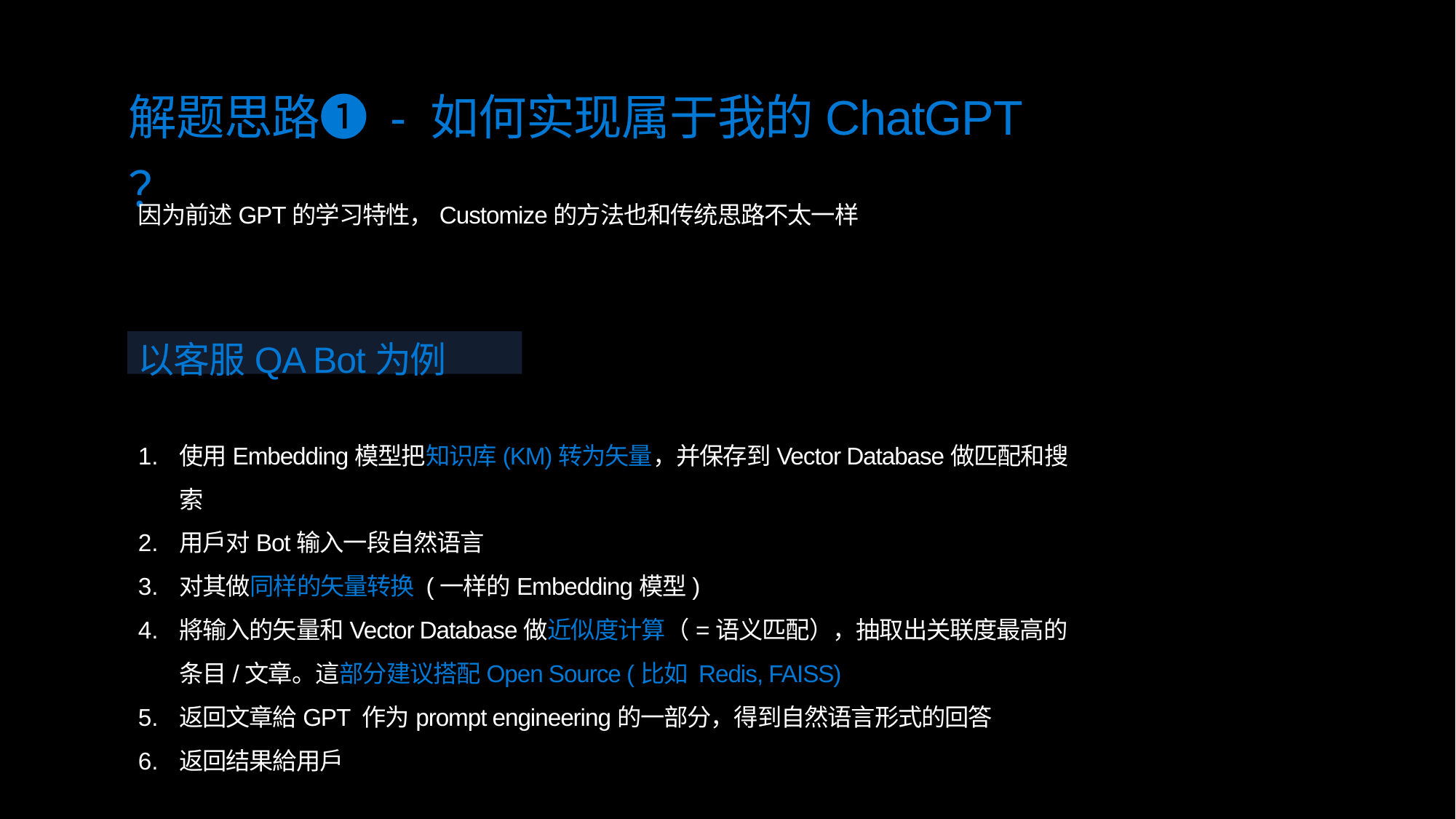

解题思路❶ - 如何实现属于我的ChatGPT ？
因为前述GPT的学习特性，Customize的方法也和传统思路不太一样

以客服QA Bot为例
使用Embedding模型把知识库(KM)转为矢量，并保存到Vector Database做匹配和搜索
用戶对Bot输入一段自然语言
对其做同样的矢量转换 (一样的Embedding模型)
將输入的矢量和Vector Database做近似度计算（=语义匹配），抽取出关联度最高的条目/文章。這部分建议搭配Open Source (比如 Redis, FAISS)
返回文章給GPT 作为prompt engineering的一部分，得到自然语言形式的回答
返回结果給用戶